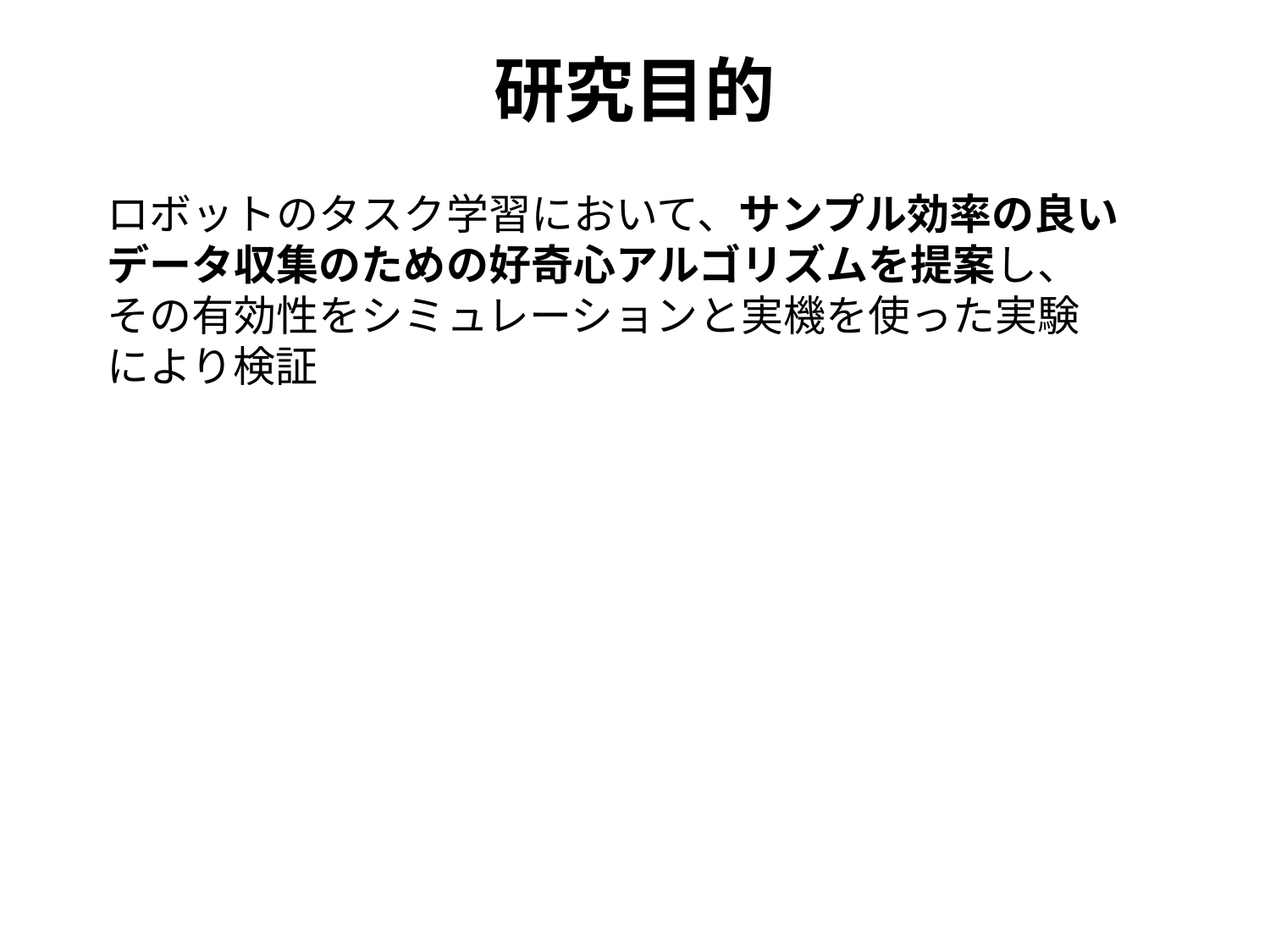

研究目的
ロボットのタスク学習において、サンプル効率の良い
データ収集のための好奇心アルゴリズムを提案し、
その有効性をシミュレーションと実機を使った実験
により検証